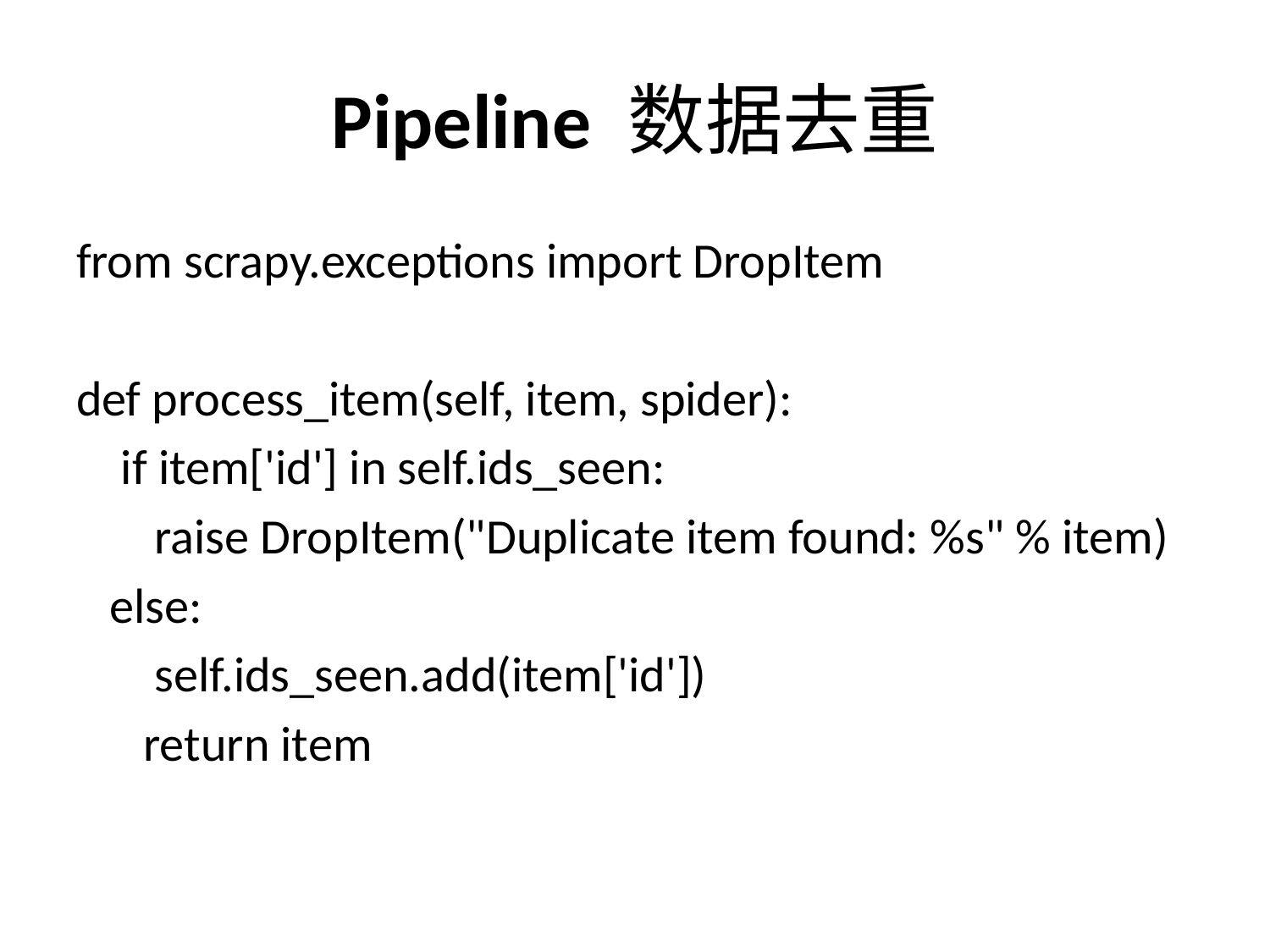

# Pipeline 数据去重
from scrapy.exceptions import DropItem

def process_item(self, item, spider):
    if item['id'] in self.ids_seen:
       raise DropItem("Duplicate item found: %s" % item)
   else:
       self.ids_seen.add(item['id'])
      return item